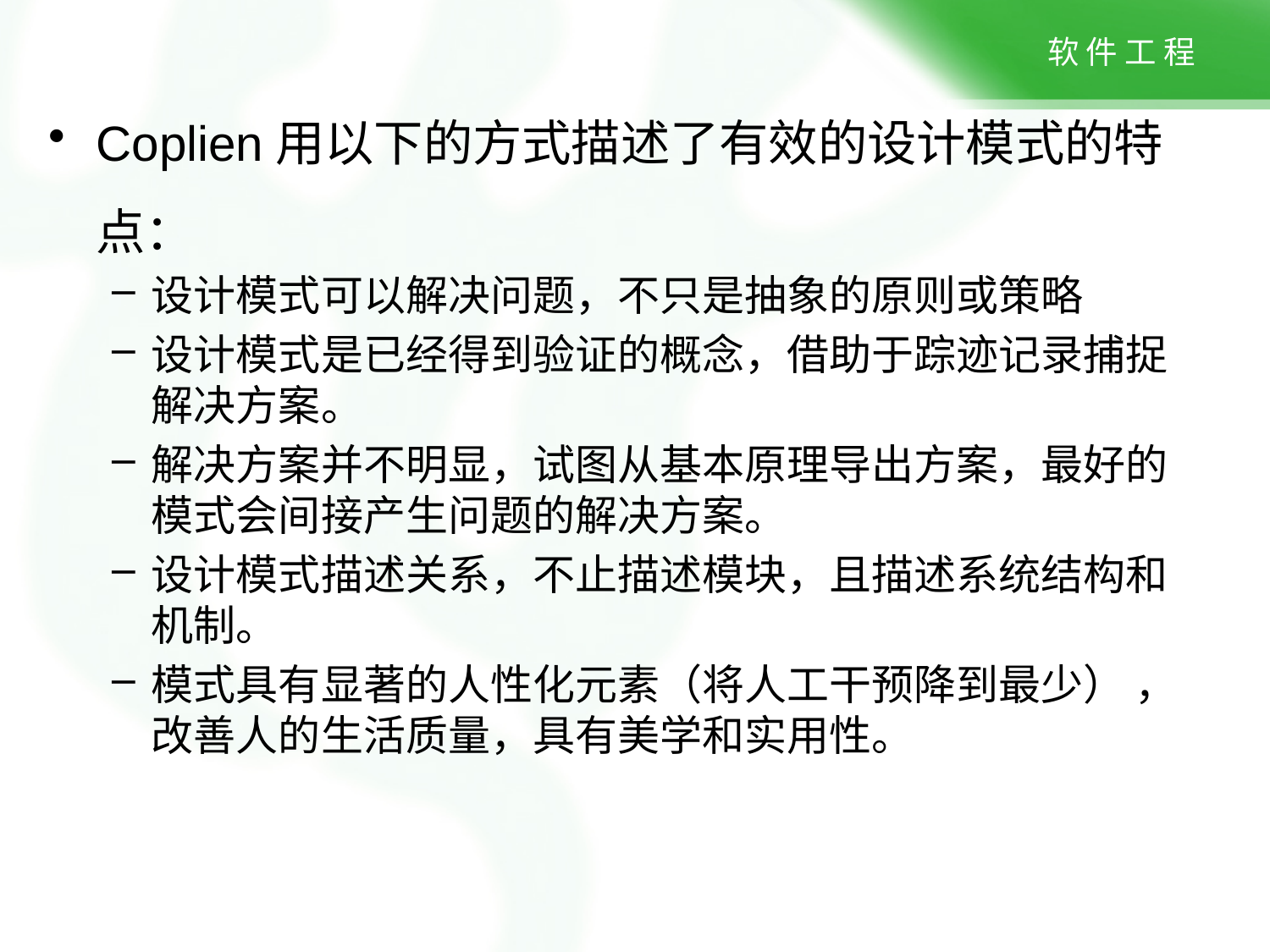

Coplien用以下的方式描述了有效的设计模式的特点：
设计模式可以解决问题，不只是抽象的原则或策略
设计模式是已经得到验证的概念，借助于踪迹记录捕捉解决方案。
解决方案并不明显，试图从基本原理导出方案，最好的模式会间接产生问题的解决方案。
设计模式描述关系，不止描述模块，且描述系统结构和机制。
模式具有显著的人性化元素（将人工干预降到最少） ，改善人的生活质量，具有美学和实用性。